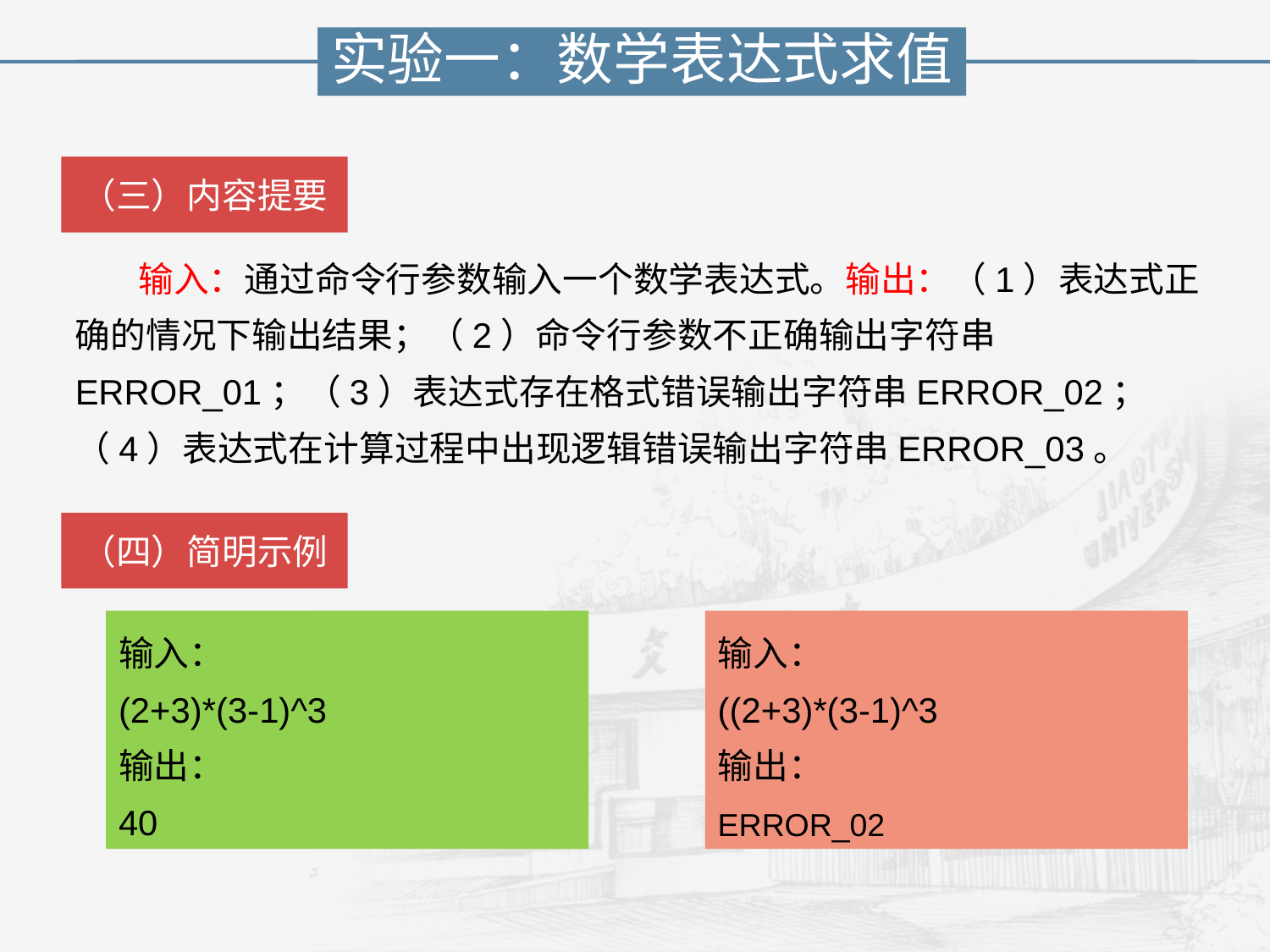

实验一：数学表达式求值
（三）内容提要
       输入：通过命令行参数输入一个数学表达式。输出：（1）表达式正确的情况下输出结果；（2）命令行参数不正确输出字符串ERROR_01；（3）表达式存在格式错误输出字符串ERROR_02；（4）表达式在计算过程中出现逻辑错误输出字符串ERROR_03。
（四）简明示例
输入：
(2+3)*(3-1)^3
输出：
40
输入：
((2+3)*(3-1)^3
输出：
ERROR_02